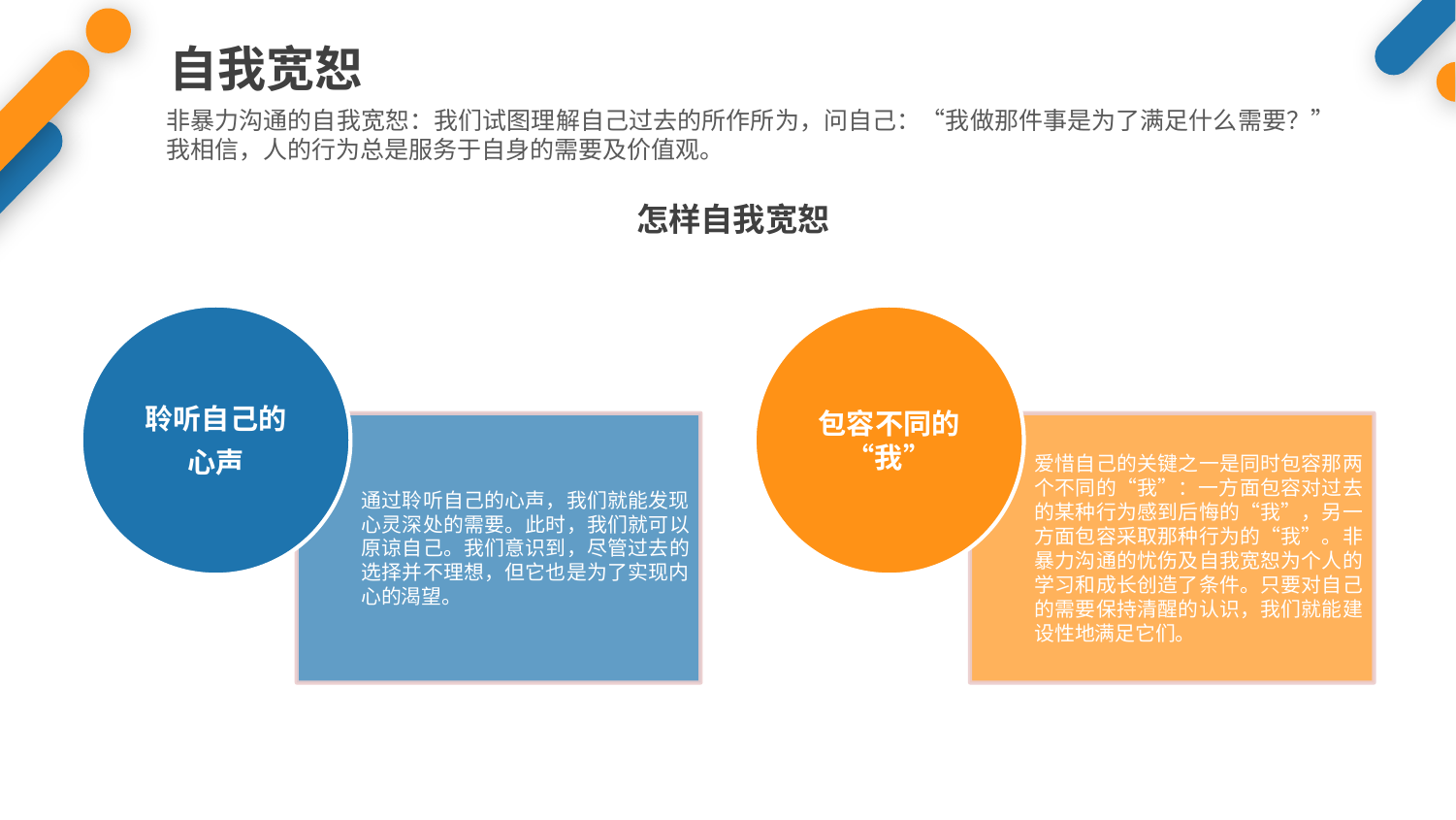

自我宽恕
通过聆听自己的心声，我们就能发现心灵深处的需要。此时，我们就可以原谅自己。我们意识到，尽管过去的选择并不理想，但它也是为了实现内心的渴望。
聆听自己的
心声
爱惜自己的关键之一是同时包容那两个不同的“我”：一方面包容对过去的某种行为感到后悔的“我”，另一方面包容采取那种行为的“我”。非暴力沟通的忧伤及自我宽恕为个人的学习和成长创造了条件。只要对自己的需要保持清醒的认识，我们就能建设性地满足它们。
包容不同的“我”
非暴力沟通的自我宽恕：我们试图理解自己过去的所作所为，问自己：“我做那件事是为了满足什么需要？”我相信，人的行为总是服务于自身的需要及价值观。
怎样自我宽恕